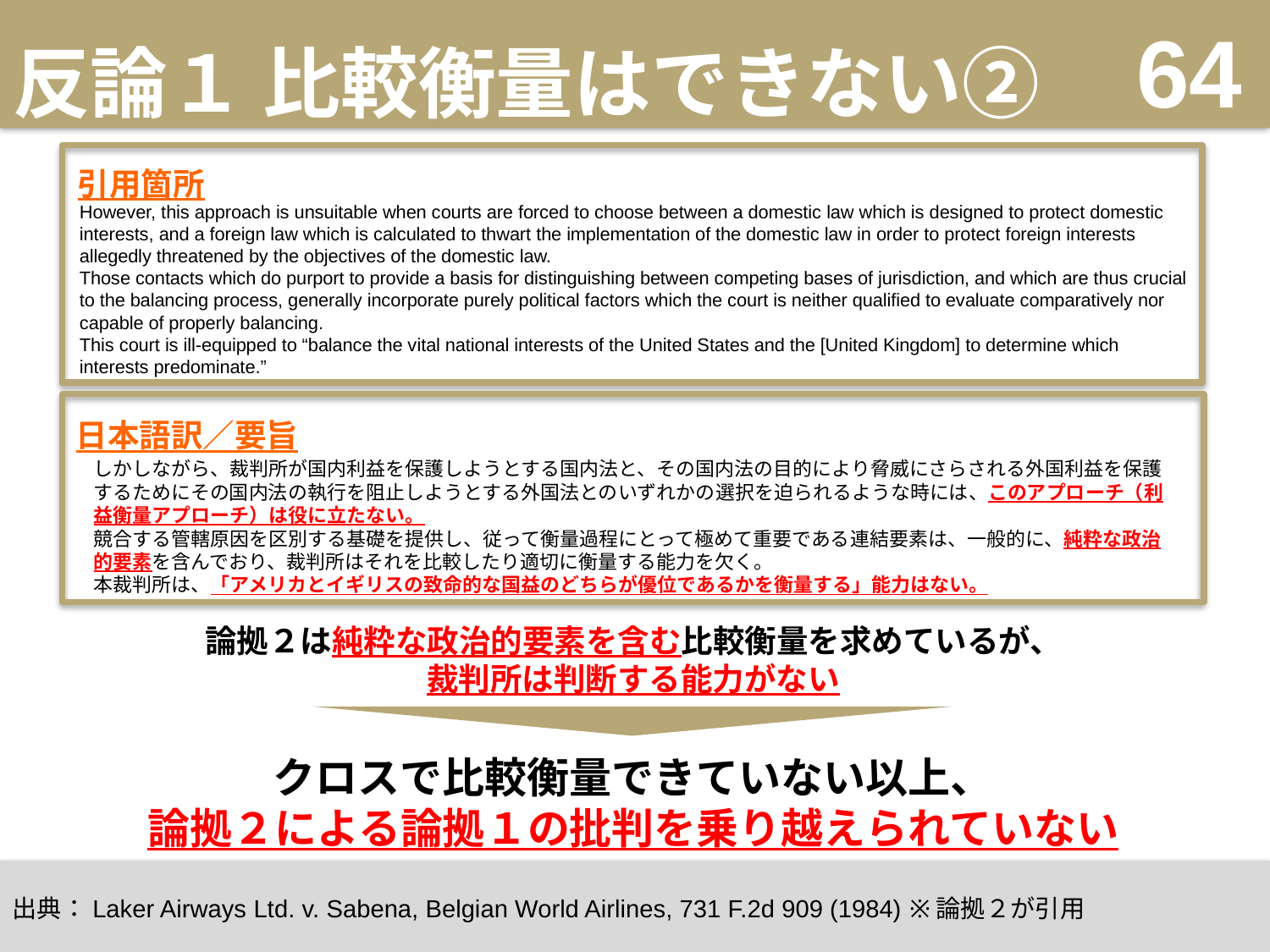

# 反論１ 比較衡量はできない②
64

引用箇所
However, this approach is unsuitable when courts are forced to choose between a domestic law which is designed to protect domestic interests, and a foreign law which is calculated to thwart the implementation of the domestic law in order to protect foreign interests allegedly threatened by the objectives of the domestic law.
Those contacts which do purport to provide a basis for distinguishing between competing bases of jurisdiction, and which are thus crucial to the balancing process, generally incorporate purely political factors which the court is neither qualified to evaluate comparatively nor capable of properly balancing.
This court is ill-equipped to “balance the vital national interests of the United States and the [United Kingdom] to determine which interests predominate.”

日本語訳／要旨
しかしながら、裁判所が国内利益を保護しようとする国内法と、その国内法の目的により脅威にさらされる外国利益を保護するためにその国内法の執行を阻止しようとする外国法とのいずれかの選択を迫られるような時には、このアプローチ（利益衡量アプローチ）は役に立たない。
競合する管轄原因を区別する基礎を提供し、従って衡量過程にとって極めて重要である連結要素は、一般的に、純粋な政治的要素を含んでおり、裁判所はそれを比較したり適切に衡量する能力を欠く。
本裁判所は、「アメリカとイギリスの致命的な国益のどちらが優位であるかを衡量する」能力はない。
論拠２は純粋な政治的要素を含む比較衡量を求めているが、
裁判所は判断する能力がない

クロスで比較衡量できていない以上、
論拠２による論拠１の批判を乗り越えられていない
出典：Laker Airways Ltd. v. Sabena, Belgian World Airlines, 731 F.2d 909 (1984) ※論拠２が引用